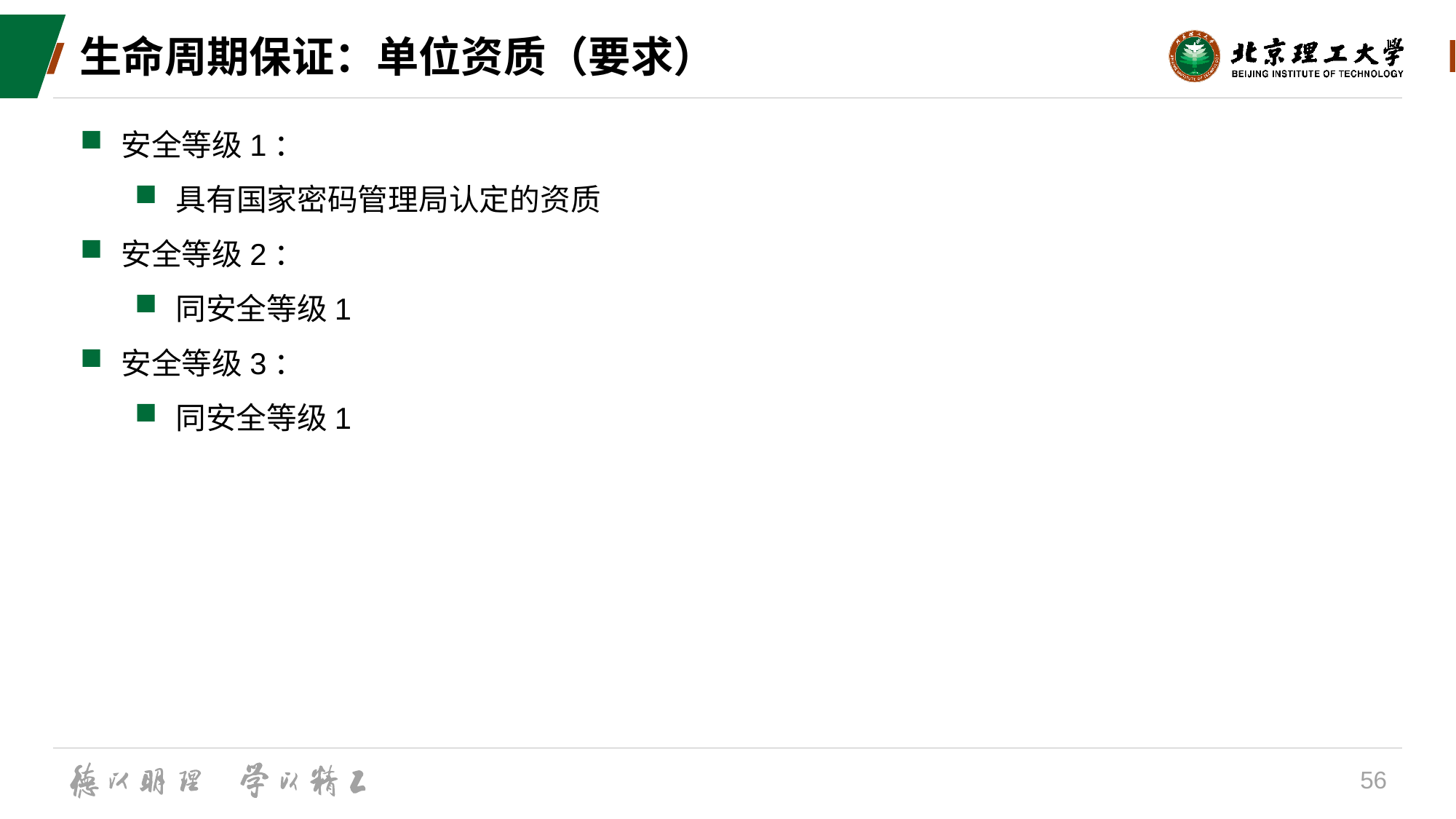

# 生命周期保证：单位资质（要求）
安全等级1：
具有国家密码管理局认定的资质
安全等级2：
同安全等级1
安全等级3：
同安全等级1